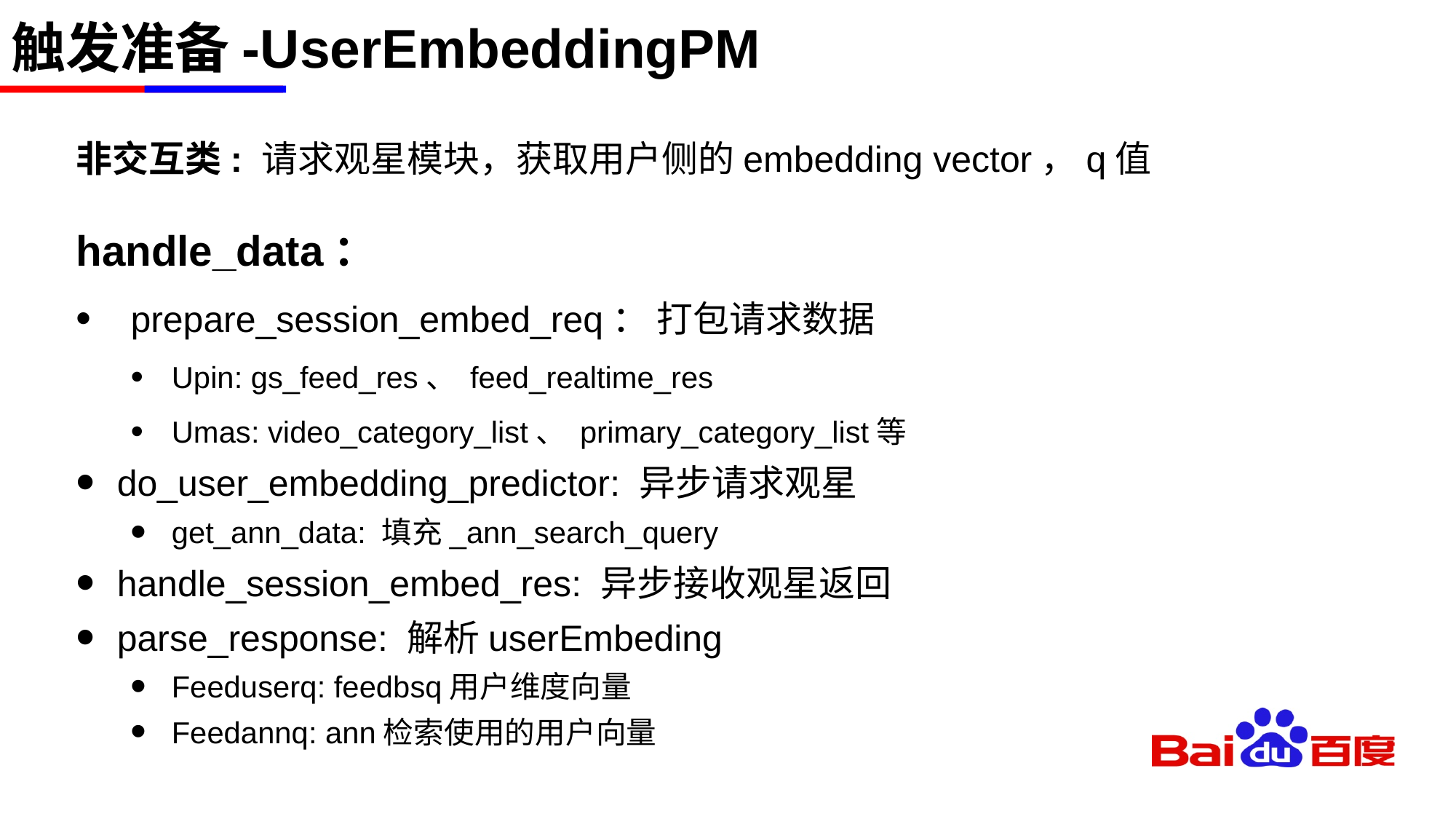

# 触发准备-UserEmbeddingPM
非交互类: 请求观星模块，获取用户侧的embedding vector，q值

handle_data：
prepare_session_embed_req： 打包请求数据
Upin: gs_feed_res、 feed_realtime_res
Umas: video_category_list、 primary_category_list等
do_user_embedding_predictor: 异步请求观星
get_ann_data: 填充_ann_search_query
handle_session_embed_res: 异步接收观星返回
parse_response: 解析userEmbeding
Feeduserq: feedbsq用户维度向量
Feedannq: ann检索使用的用户向量